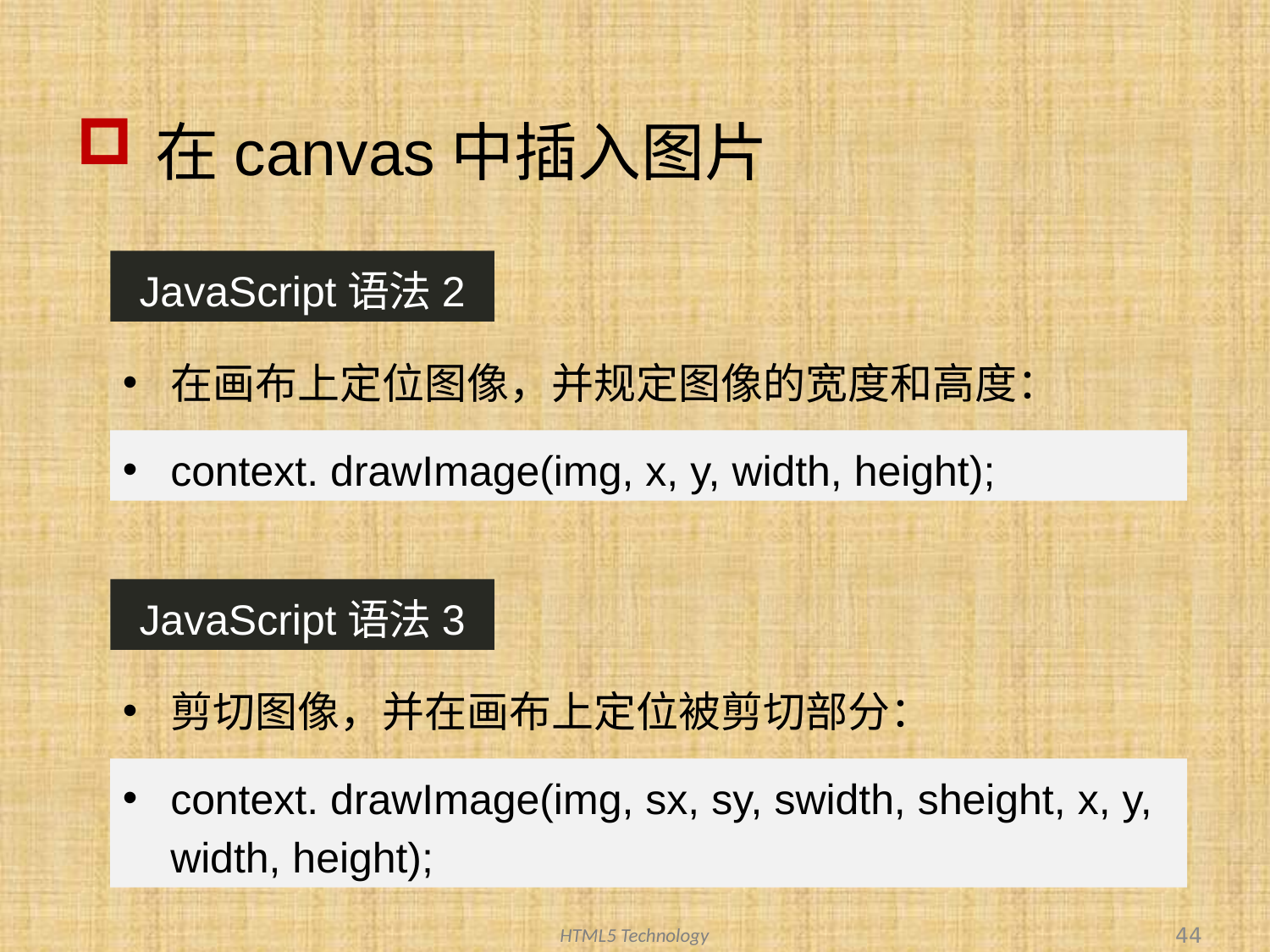

# 在canvas中插入图片
JavaScript语法2
在画布上定位图像，并规定图像的宽度和高度：
context. drawImage(img, x, y, width, height);
JavaScript语法3
剪切图像，并在画布上定位被剪切部分：
context. drawImage(img, sx, sy, swidth, sheight, x, y, width, height);
44
HTML5 Technology